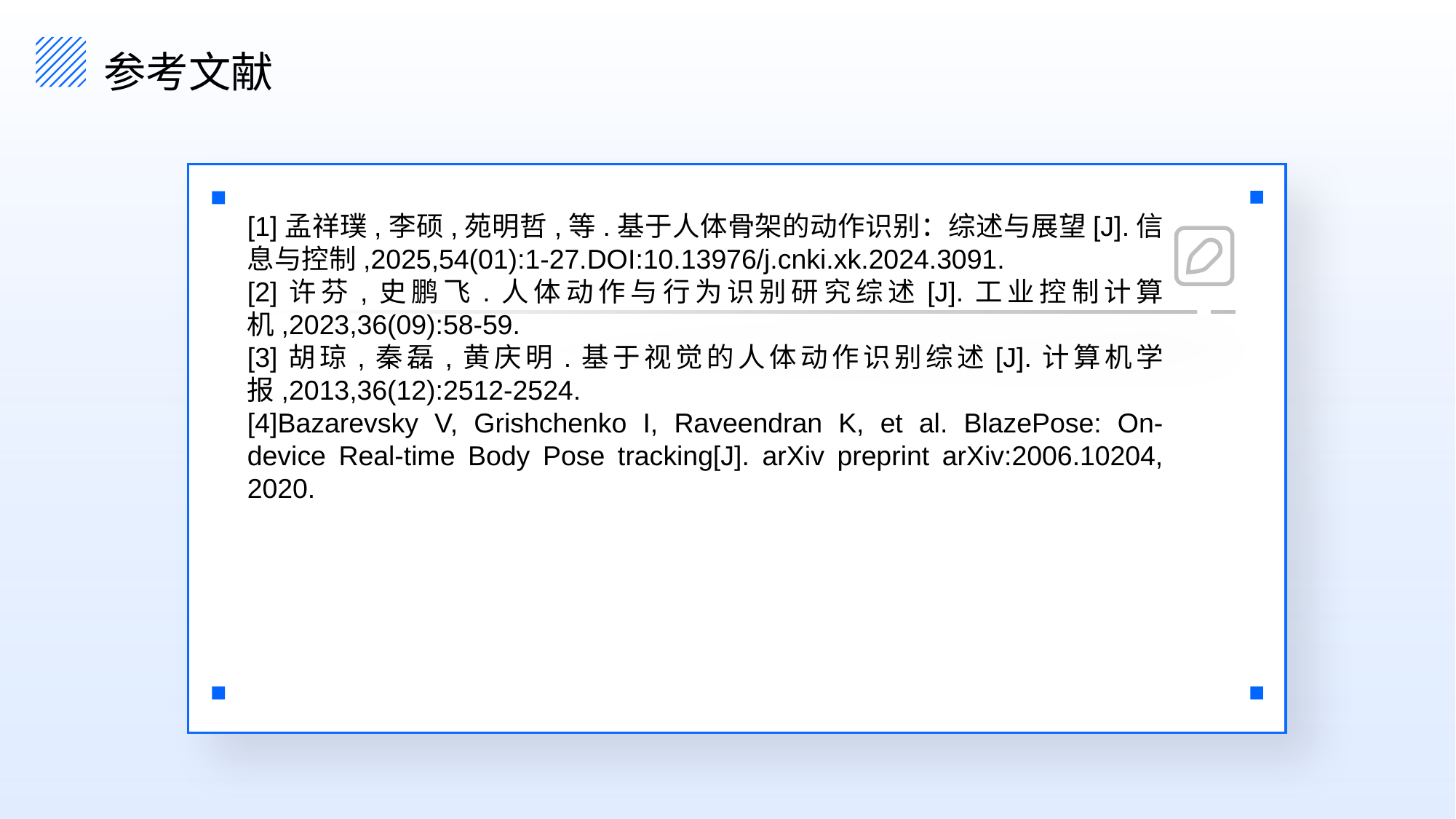

参考文献

[1]孟祥璞,李硕,苑明哲,等.基于人体骨架的动作识别：综述与展望[J].信息与控制,2025,54(01):1-27.DOI:10.13976/j.cnki.xk.2024.3091.
[2]许芬,史鹏飞.人体动作与行为识别研究综述[J].工业控制计算机,2023,36(09):58-59.
[3]胡琼,秦磊,黄庆明.基于视觉的人体动作识别综述[J].计算机学报,2013,36(12):2512-2524.
[4]Bazarevsky V, Grishchenko I, Raveendran K, et al. BlazePose: On-device Real-time Body Pose tracking[J]. arXiv preprint arXiv:2006.10204, 2020.